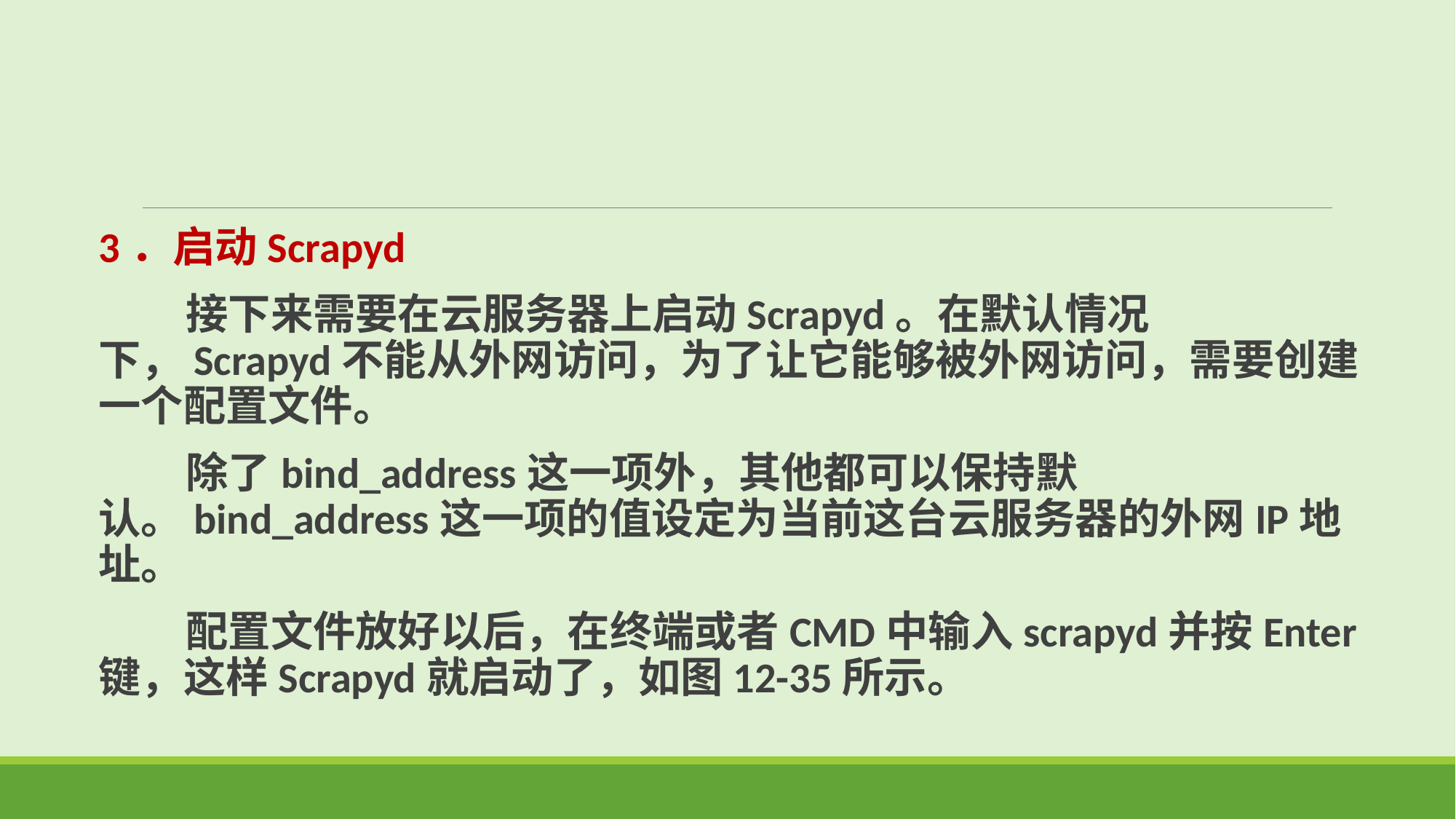

3．启动Scrapyd
        接下来需要在云服务器上启动Scrapyd。在默认情况下，Scrapyd不能从外网访问，为了让它能够被外网访问，需要创建一个配置文件。
        除了bind_address这一项外，其他都可以保持默认。bind_address这一项的值设定为当前这台云服务器的外网IP地址。
        配置文件放好以后，在终端或者CMD中输入scrapyd并按Enter键，这样Scrapyd就启动了，如图12-35所示。